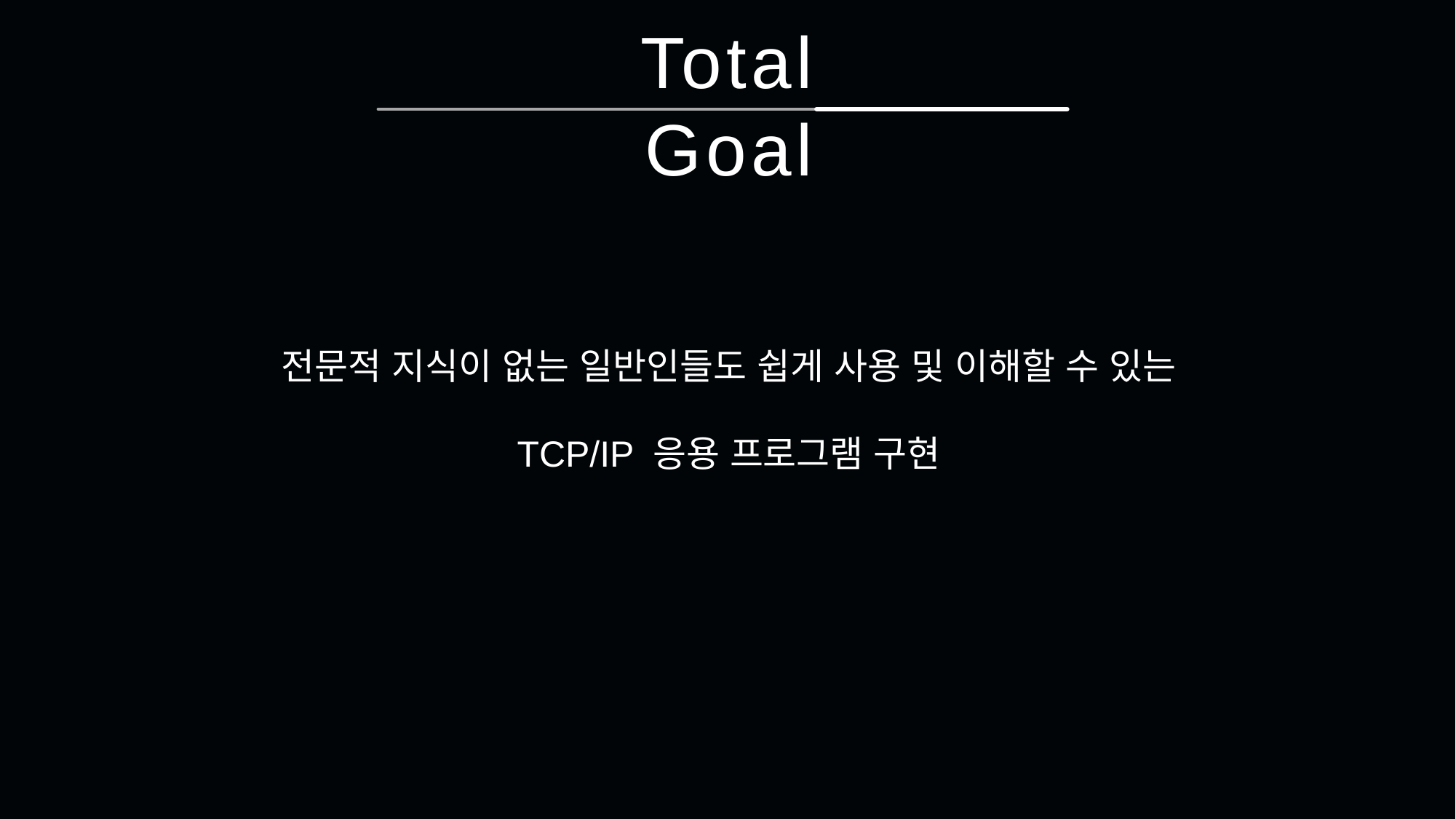

Total Goal
전문적 지식이 없는 일반인들도 쉽게 사용 및 이해할 수 있는

TCP/IP 응용 프로그램 구현